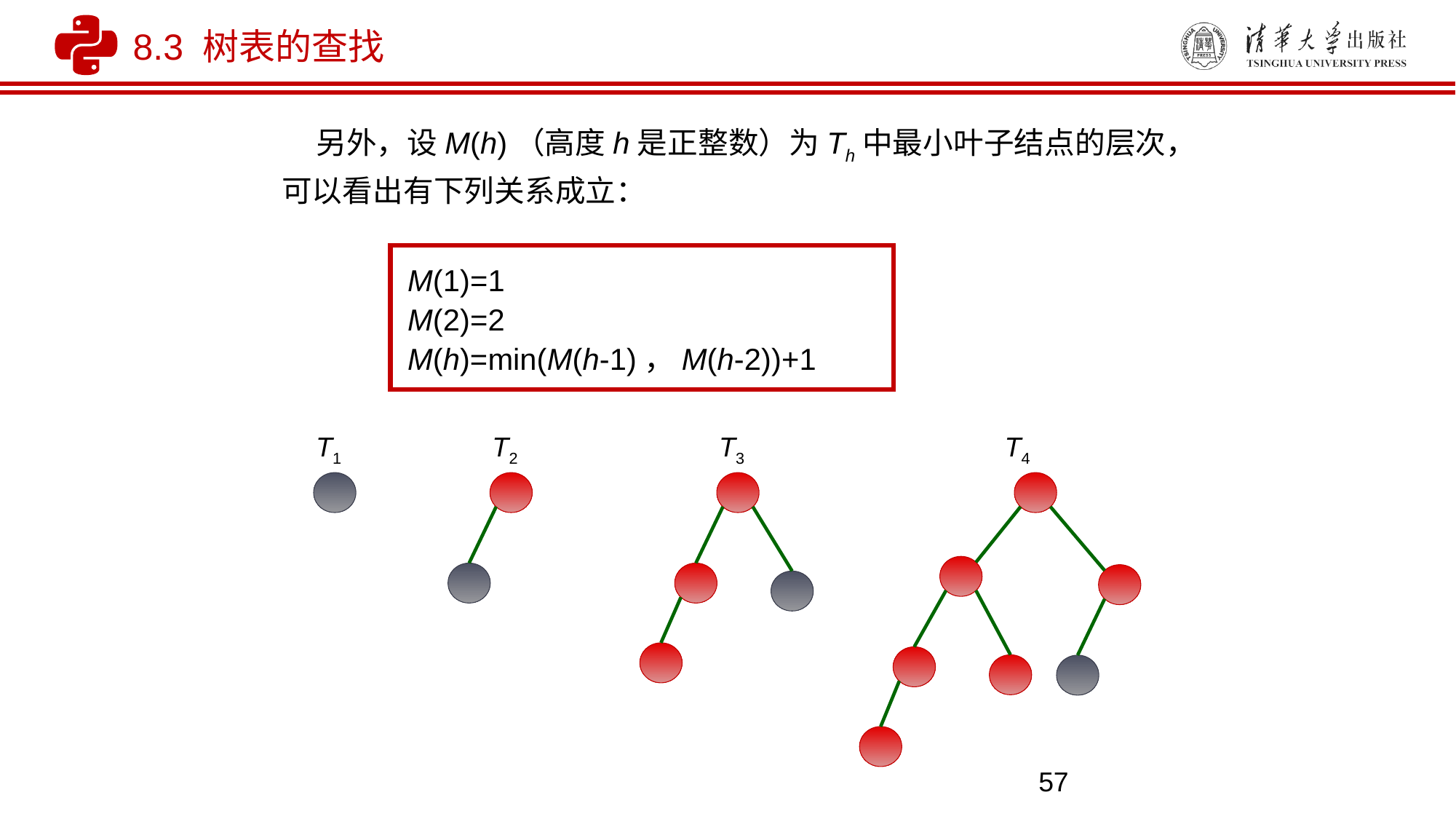

8.3 树表的查找
    另外，设M(h)（高度h是正整数）为Th中最小叶子结点的层次，可以看出有下列关系成立：
M(1)=1
M(2)=2
M(h)=min(M(h-1)，M(h-2))+1
T1
T2
T3
T4

57